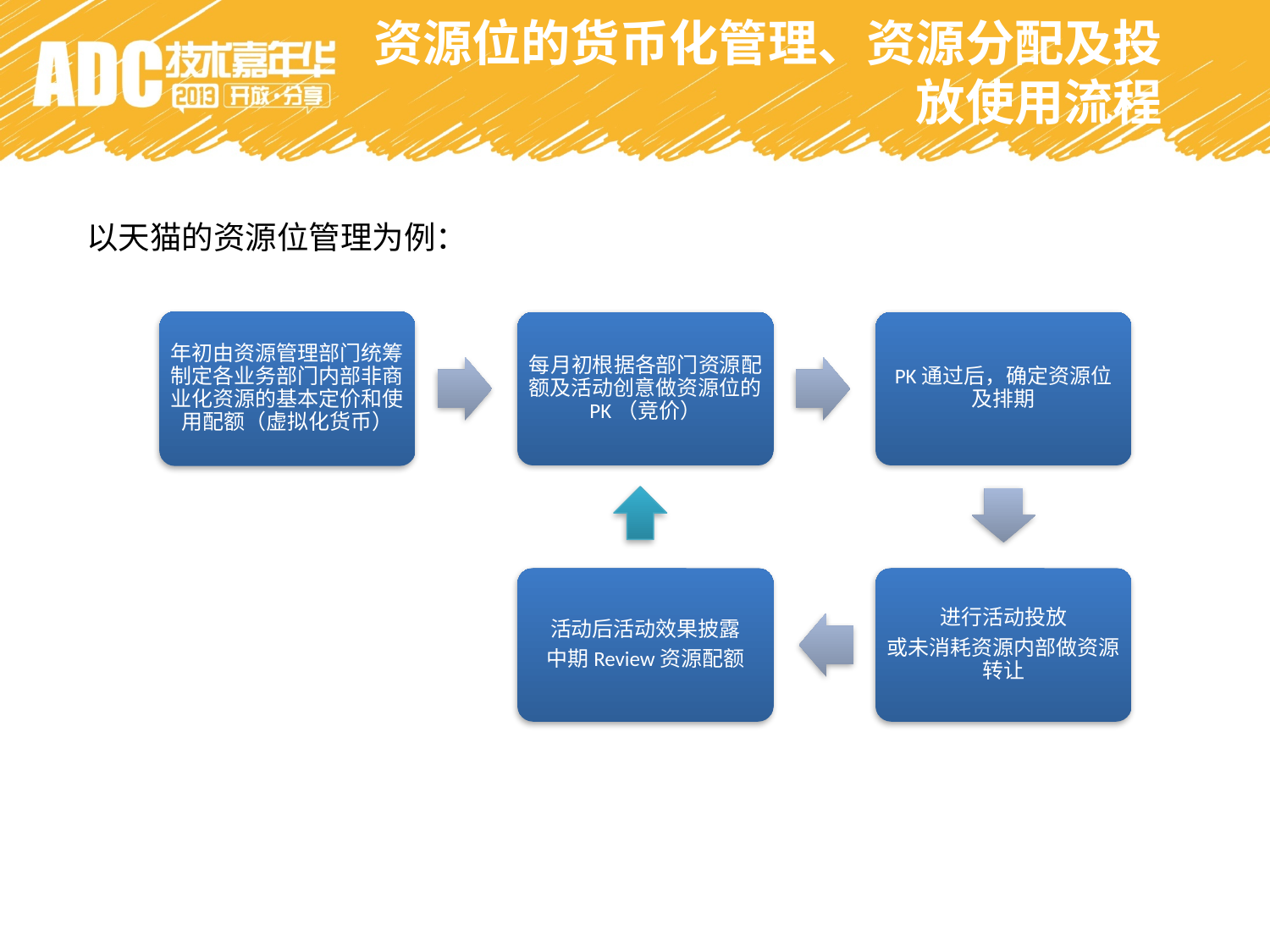

资源位的货币化管理、资源分配及投放使用流程
年初由资源管理部门统筹制定各业务部门内部非商业化资源的基本定价和使用配额（虚拟化货币）

每月初根据各部门资源配额及活动创意做资源位的PK（竞价）

PK通过后，确定资源位及排期

进行活动投放
或未消耗资源内部做资源转让

活动后活动效果披露
中期Review资源配额
以天猫的资源位管理为例：